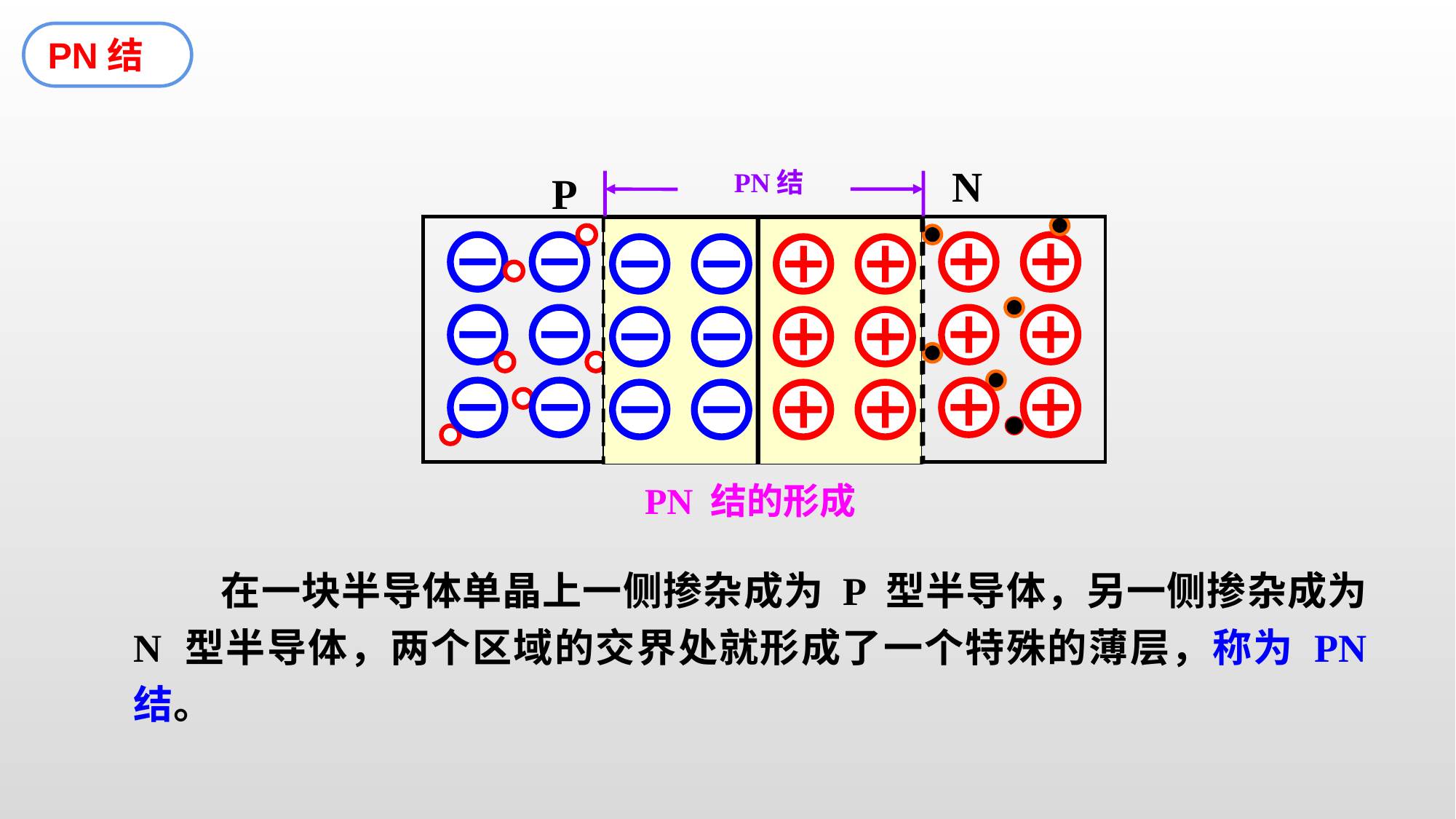

PN结
N
P

PN结

PN 结的形成
        在一块半导体单晶上一侧掺杂成为 P 型半导体，另一侧掺杂成为 N 型半导体，两个区域的交界处就形成了一个特殊的薄层，称为 PN 结。